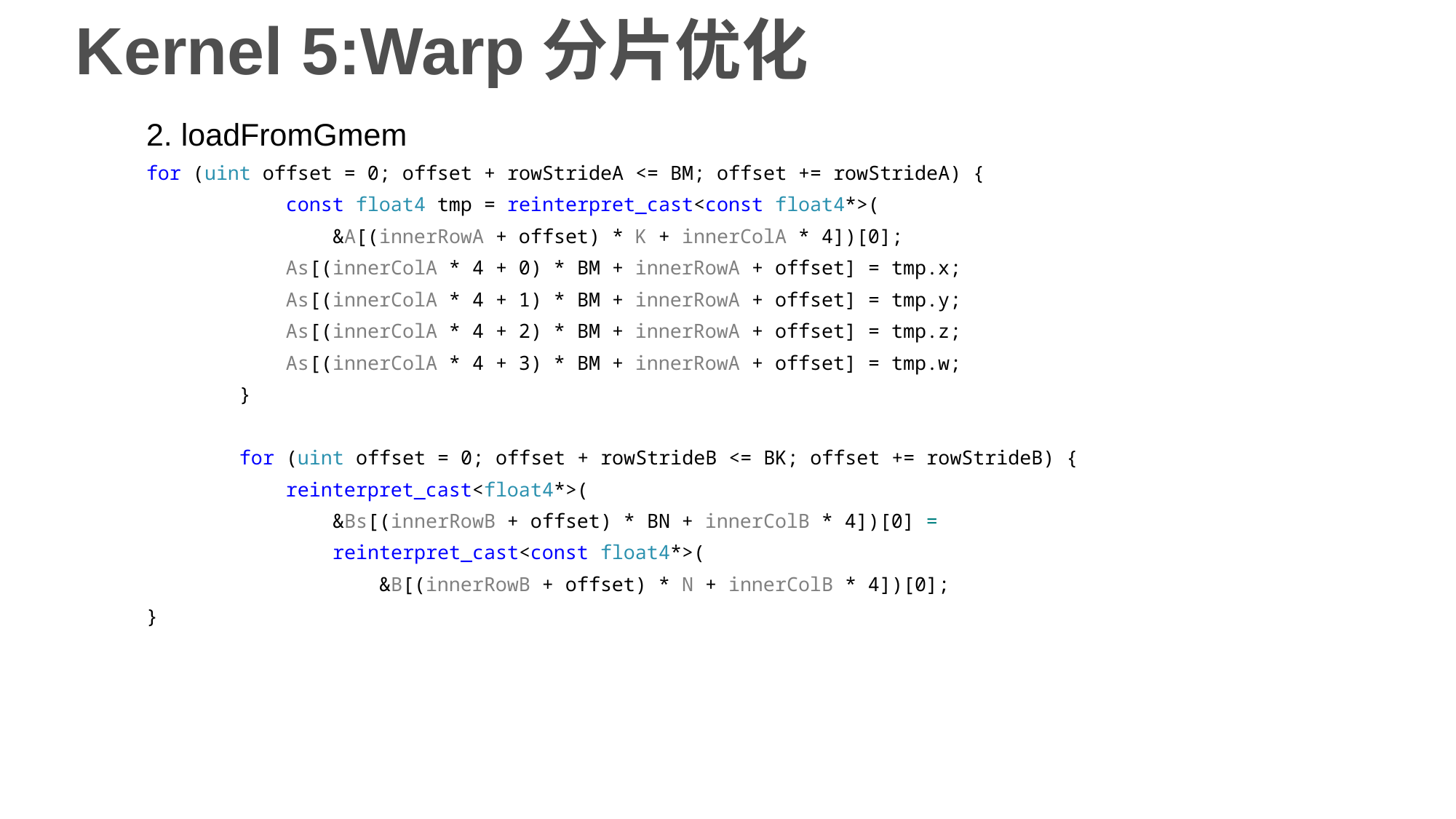

# Kernel 5:Warp分片优化
2. loadFromGmem
for (uint offset = 0; offset + rowStrideA <= BM; offset += rowStrideA) {
            const float4 tmp = reinterpret_cast<const float4*>(
                &A[(innerRowA + offset) * K + innerColA * 4])[0];
            As[(innerColA * 4 + 0) * BM + innerRowA + offset] = tmp.x;
            As[(innerColA * 4 + 1) * BM + innerRowA + offset] = tmp.y;
            As[(innerColA * 4 + 2) * BM + innerRowA + offset] = tmp.z;
            As[(innerColA * 4 + 3) * BM + innerRowA + offset] = tmp.w;
        }

        for (uint offset = 0; offset + rowStrideB <= BK; offset += rowStrideB) {
            reinterpret_cast<float4*>(
                &Bs[(innerRowB + offset) * BN + innerColB * 4])[0] =
                reinterpret_cast<const float4*>(
                    &B[(innerRowB + offset) * N + innerColB * 4])[0];
}